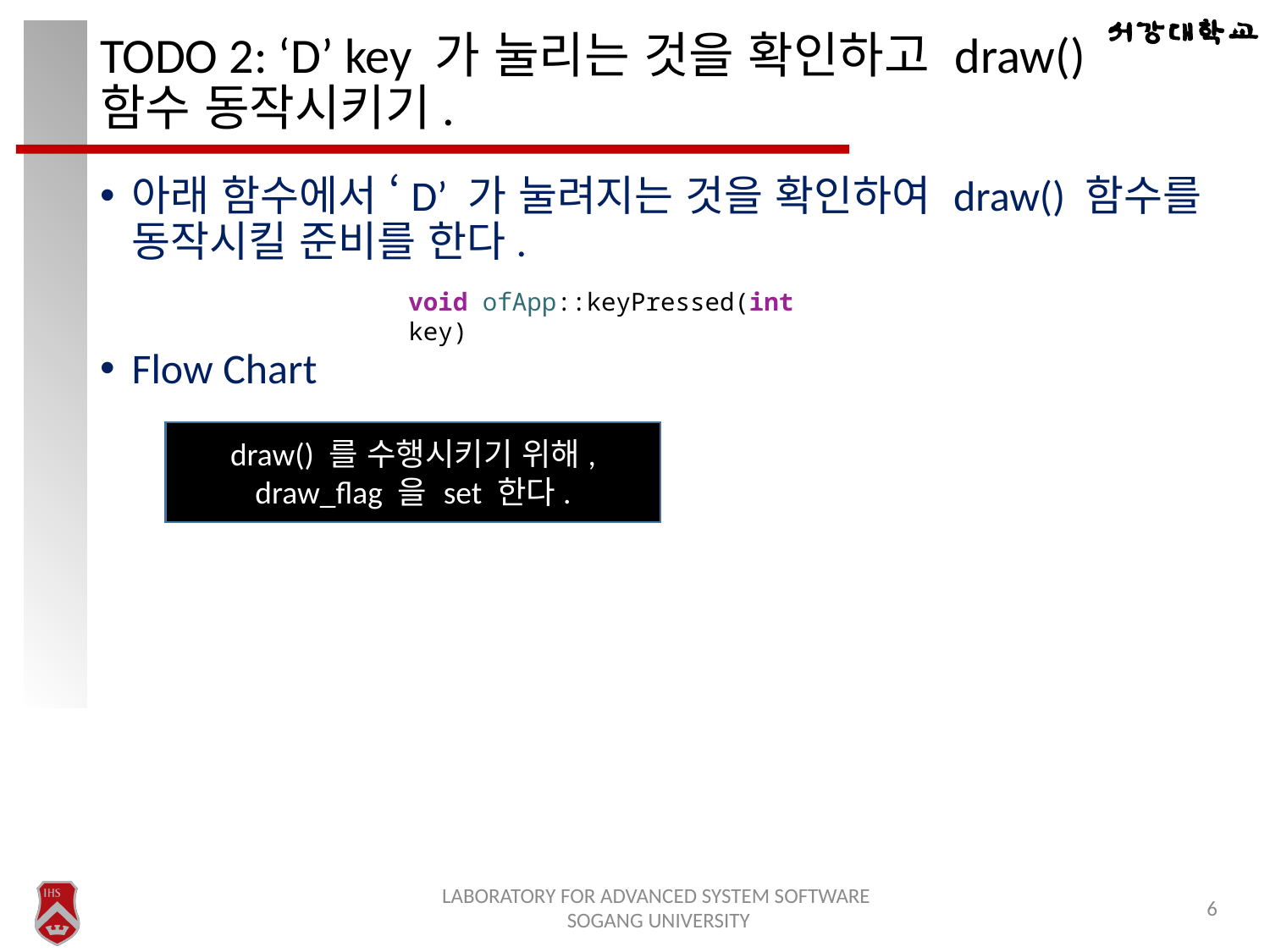

# TODO 2: ‘D’ key 가 눌리는 것을 확인하고 draw() 함수 동작시키기.
아래 함수에서 ‘D’ 가 눌려지는 것을 확인하여 draw() 함수를 동작시킬 준비를 한다.

Flow Chart
void ofApp::keyPressed(int key)
draw() 를 수행시키기 위해, draw_flag 을 set 한다.
LABORATORY FOR ADVANCED SYSTEM SOFTWARE
SOGANG UNIVERSITY
6